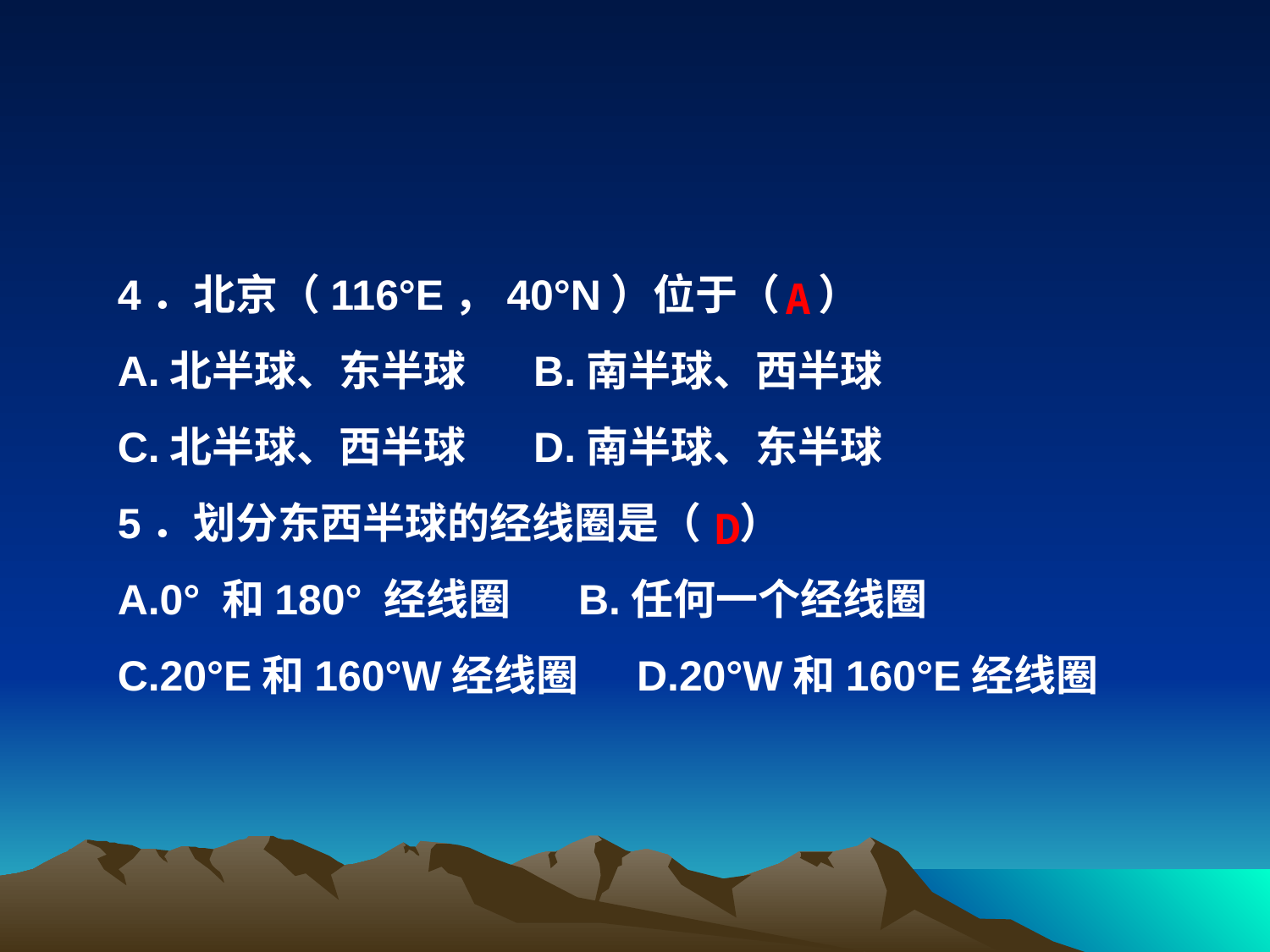

4．北京（116°E，40°N）位于（    ）
A.北半球、东半球      B.南半球、西半球
C.北半球、西半球      D.南半球、东半球
5．划分东西半球的经线圈是（    ）
A.0° 和180° 经线圈      B.任何一个经线圈
C.20°E和160°W经线圈     D.20°W和160°E经线圈
A
D